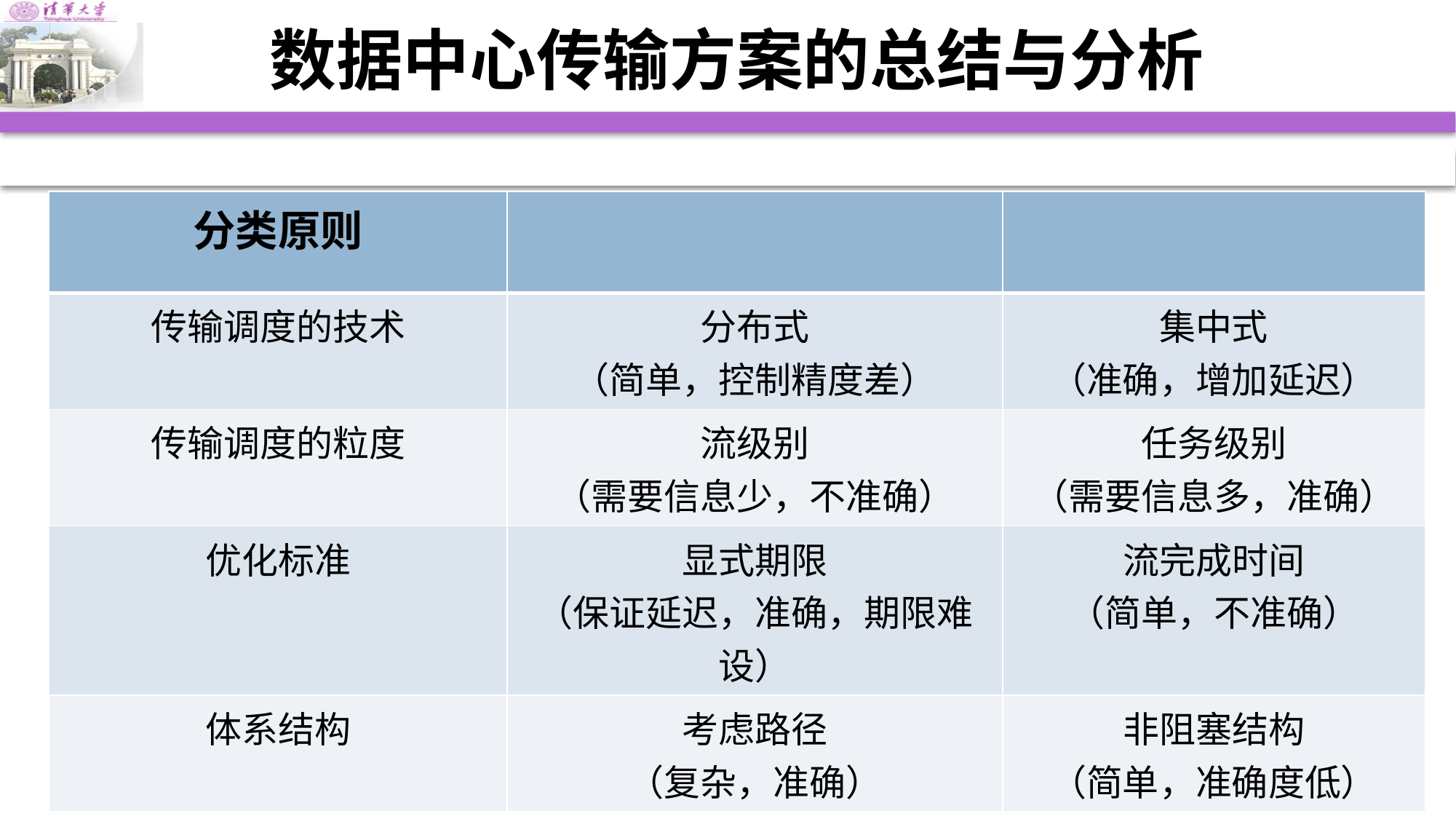

# 数据中心传输方案的总结与分析
| 分类原则 |  |  |
| --- | --- | --- |
| 传输调度的技术 | 分布式 （简单，控制精度差） | 集中式 （准确，增加延迟） |
| 传输调度的粒度 | 流级别 （需要信息少，不准确） | 任务级别 （需要信息多，准确） |
| 优化标准 | 显式期限 （保证延迟，准确，期限难设） | 流完成时间 （简单，不准确） |
| 体系结构 | 考虑路径 （复杂，准确） | 非阻塞结构 （简单，准确度低） |